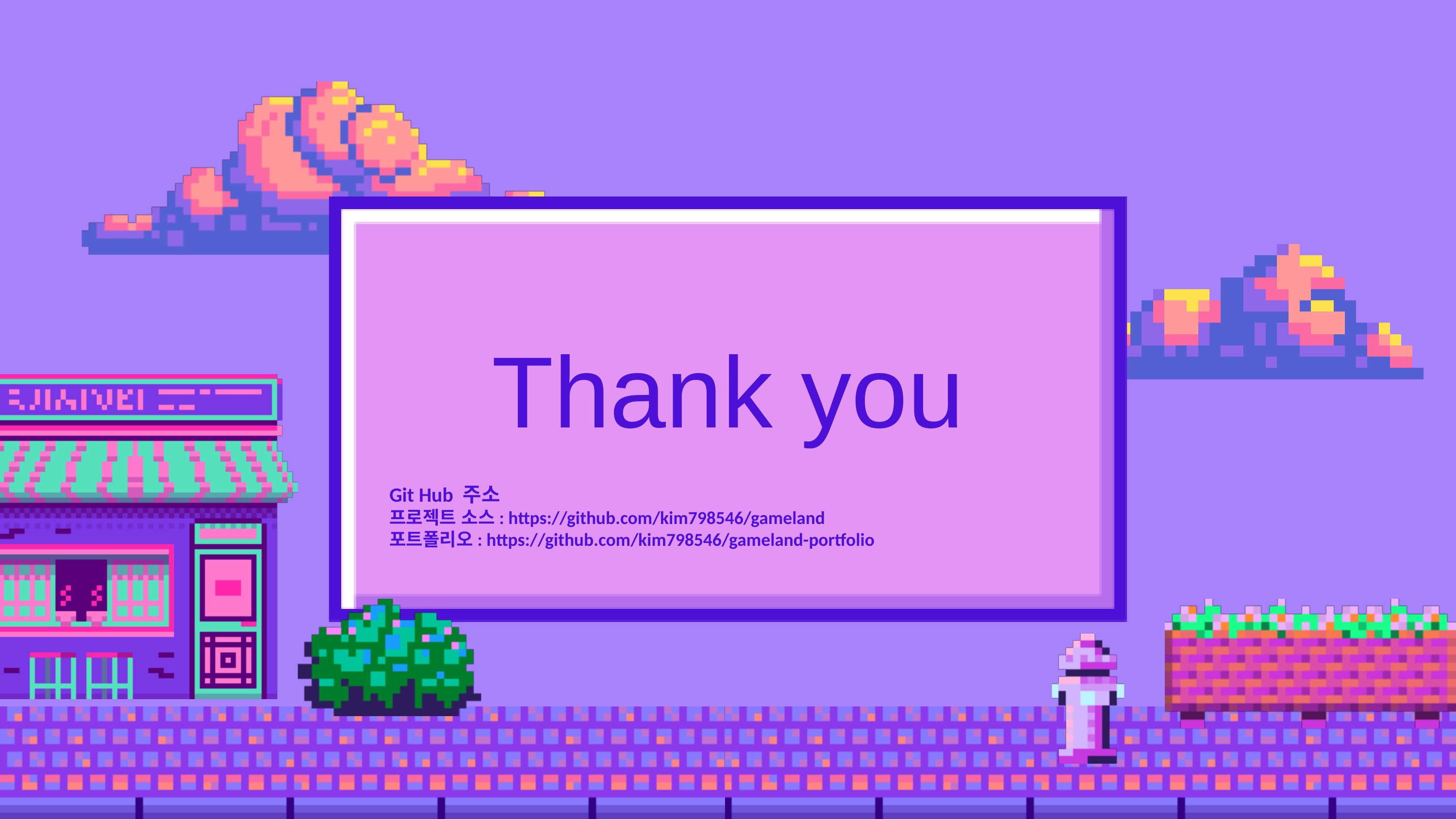

Thank you
Git Hub 주소
프로젝트 소스: https://github.com/kim798546/gameland
포트폴리오: https://github.com/kim798546/gameland-portfolio